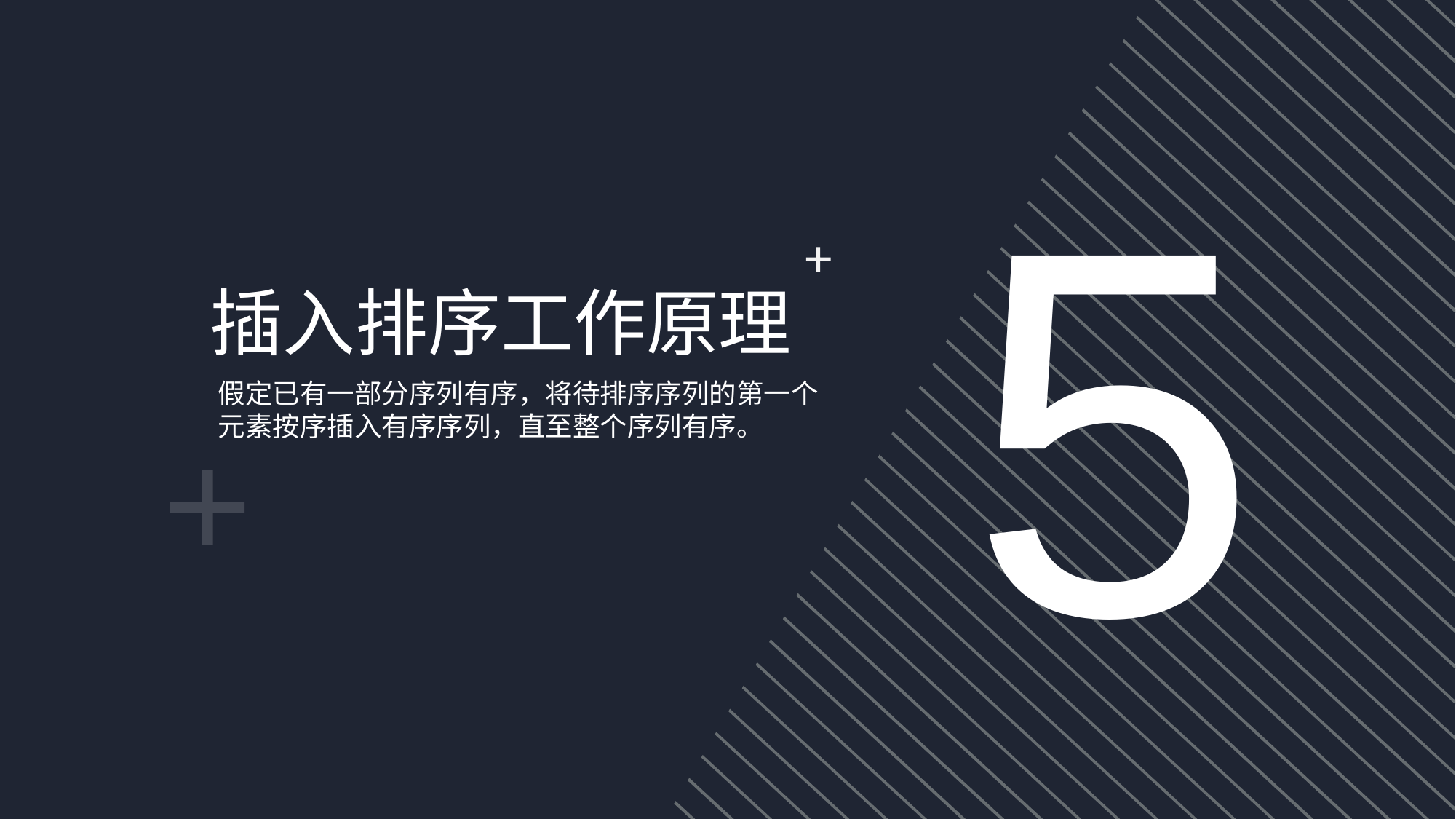

5

插入排序工作原理
假定已有一部分序列有序，将待排序序列的第一个元素按序插入有序序列，直至整个序列有序。